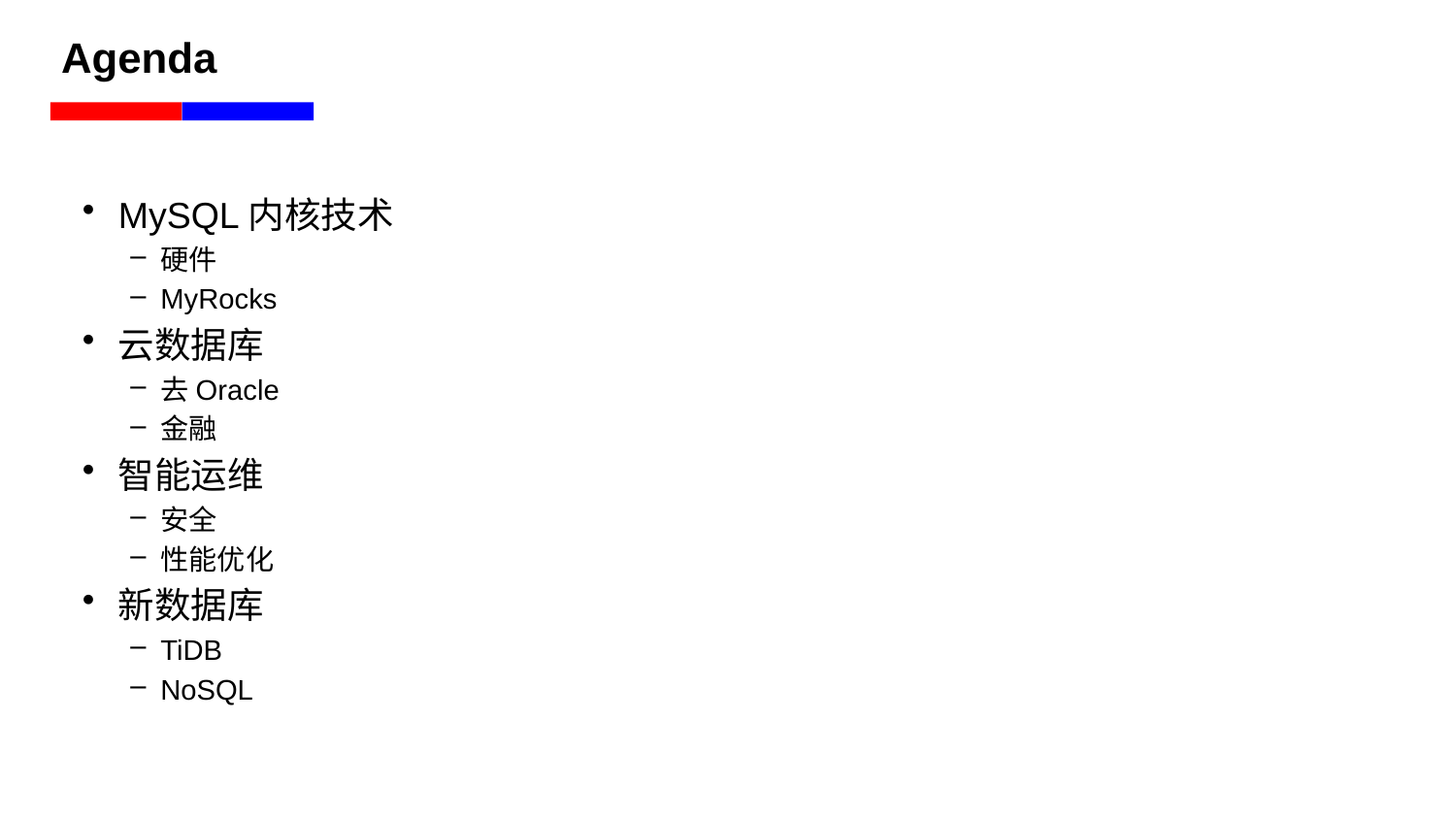

# Agenda
MySQL内核技术
硬件
MyRocks
云数据库
去Oracle
金融
智能运维
安全
性能优化
新数据库
TiDB
NoSQL